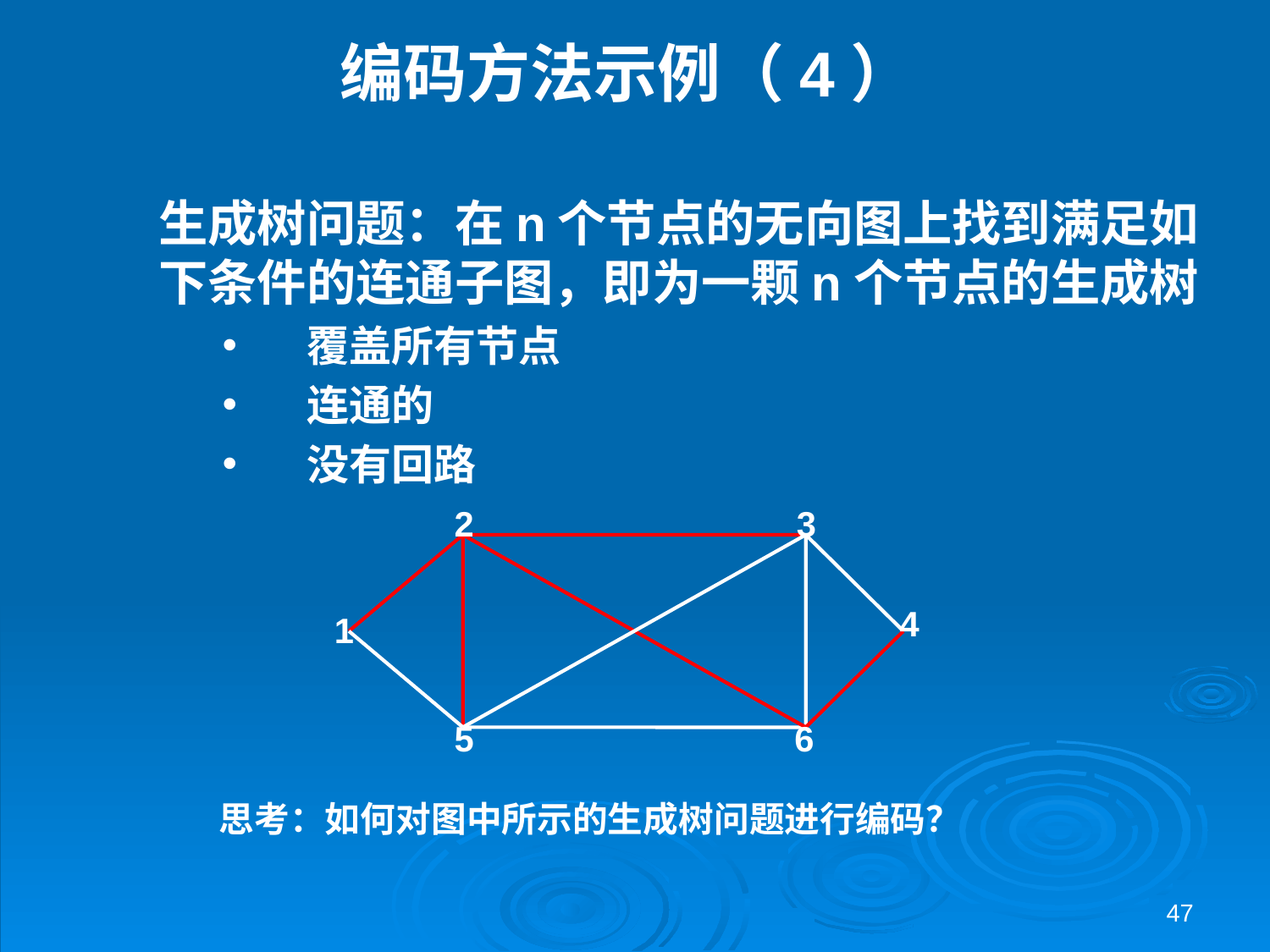

# 编码方法示例（4）
生成树问题：在n个节点的无向图上找到满足如下条件的连通子图，即为一颗n个节点的生成树
覆盖所有节点
连通的
没有回路
2
3

4
1

5
6

思考：如何对图中所示的生成树问题进行编码？
47